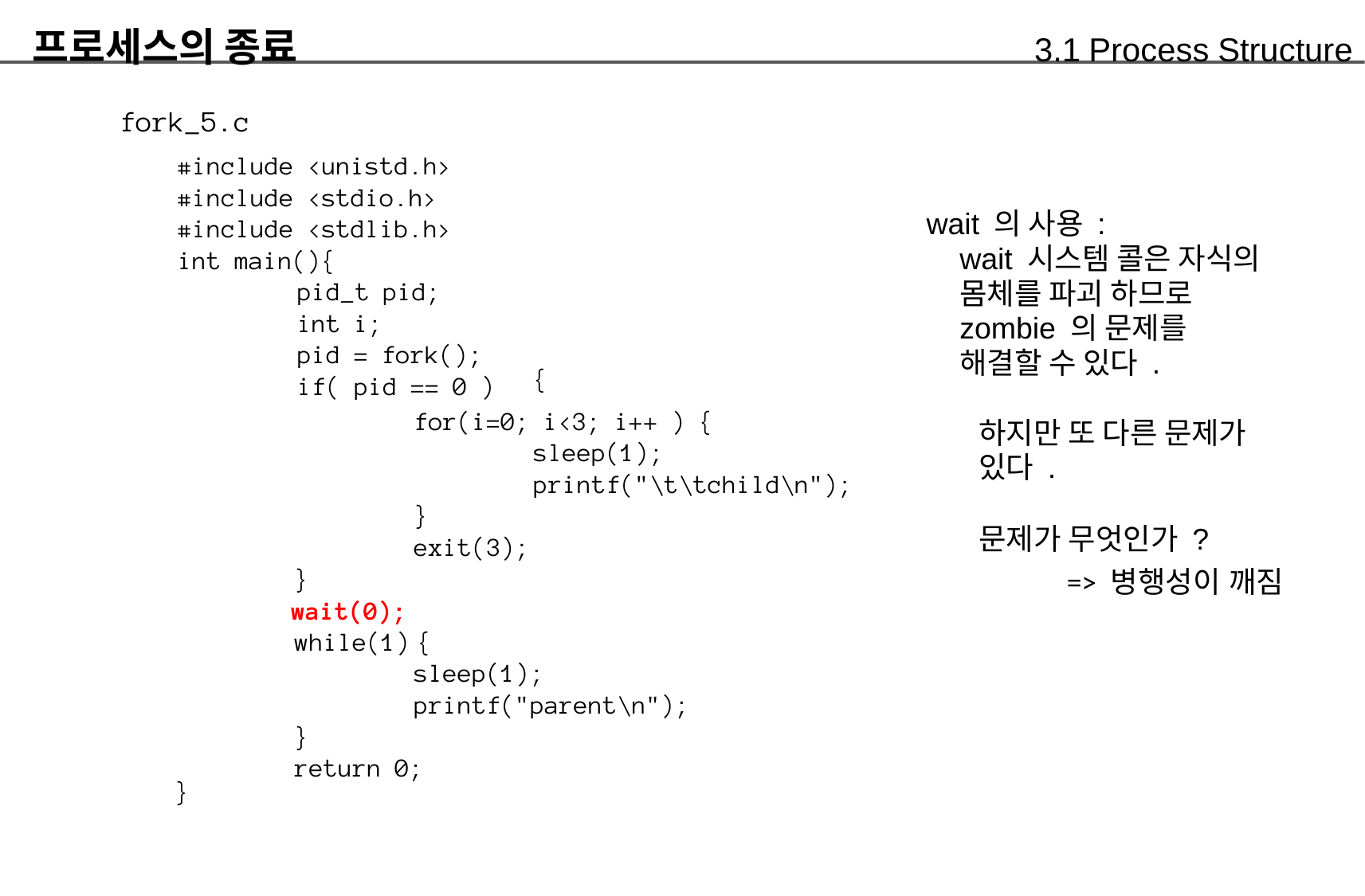

프로세스의 종료

	fork_5.c

		#include  <unistd.h>
		#include  <stdio.h>
		#include  <stdlib.h>
		int  main(){
			pid_t  pid;
			int  i;
			pid  =  fork();
			if(  pid  ==  0  )
		3.1 Process Structure

wait 의 사용 :
	wait 시스템 콜은 자식의
	몸체를 파괴 하므로
	zombie 의 문제를
	해결할 수 있다 .

{
		for(i=0;  i<3;  i++  )  {
			sleep(1);
			printf("\t\tchild\n");
		}
		exit(3);
	}
wait(0);
	while(1) {
		sleep(1);
		printf("parent\n");
	}
	return  0;
하지만 또 다른 문제가
있다 .

문제가 무엇인가 ?
=> 병행성이 깨짐
}